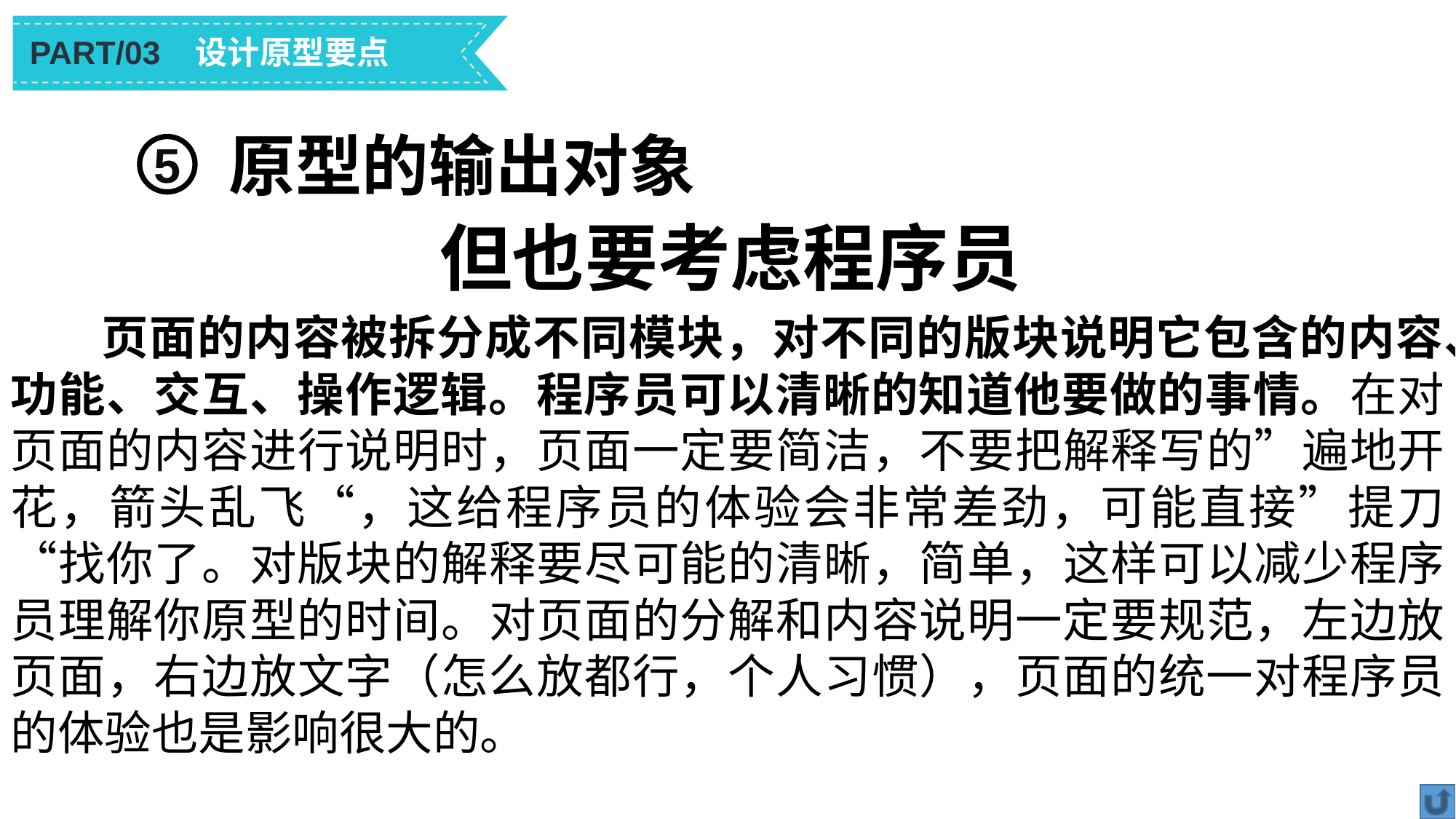

PART/03   设计原型要点
原型的输出对象
5

但也要考虑程序员
    页面的内容被拆分成不同模块，对不同的版块说明它包含的内容、功能、交互、操作逻辑。程序员可以清晰的知道他要做的事情。在对页面的内容进行说明时，页面一定要简洁，不要把解释写的”遍地开花，箭头乱飞“，这给程序员的体验会非常差劲，可能直接”提刀“找你了。对版块的解释要尽可能的清晰，简单，这样可以减少程序员理解你原型的时间。对页面的分解和内容说明一定要规范，左边放页面，右边放文字（怎么放都行，个人习惯），页面的统一对程序员的体验也是影响很大的。